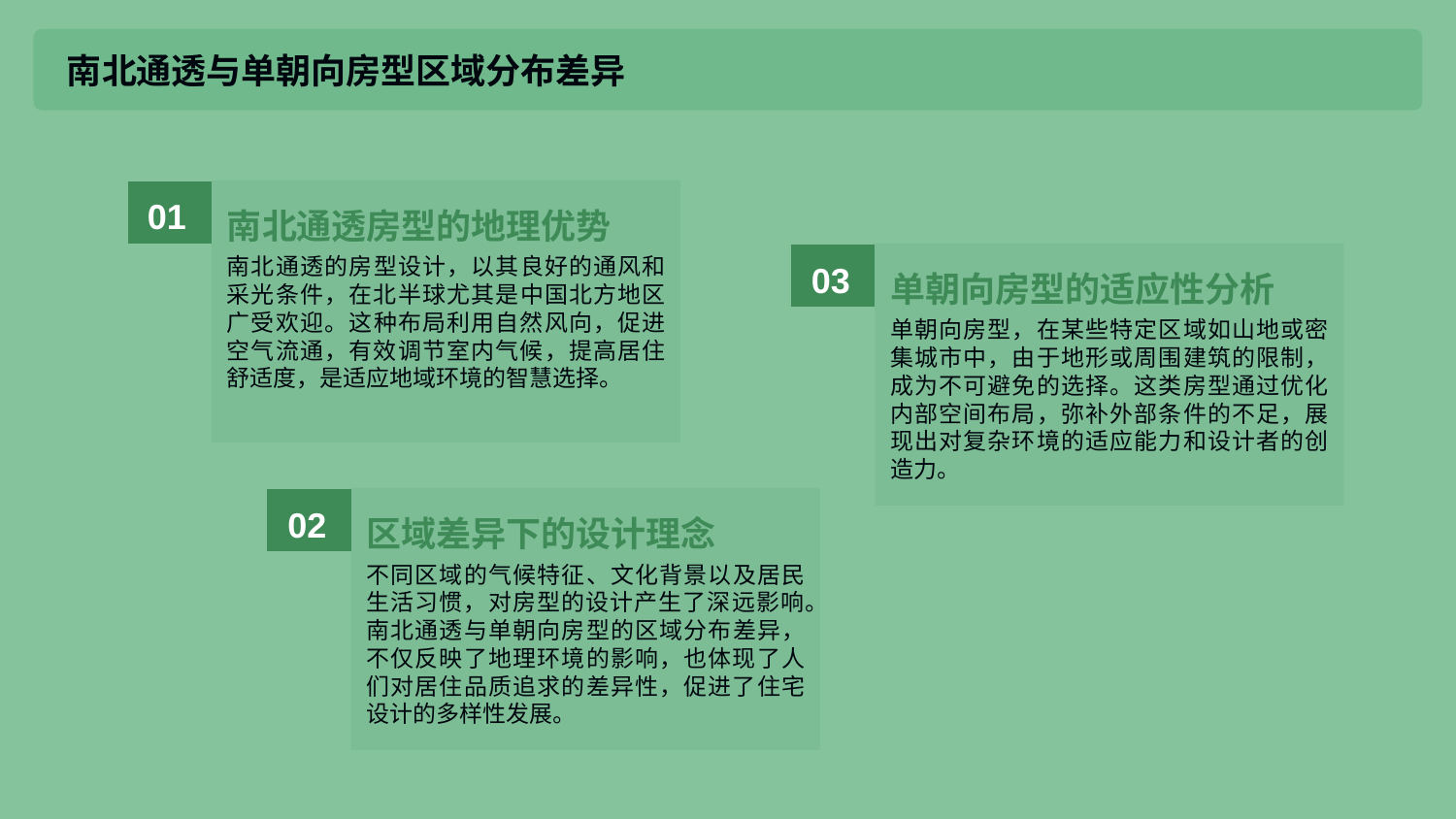

南北通透与单朝向房型区域分布差异
01

南北通透房型的地理优势
南北通透的房型设计，以其良好的通风和采光条件，在北半球尤其是中国北方地区广受欢迎。这种布局利用自然风向，促进空气流通，有效调节室内气候，提高居住舒适度，是适应地域环境的智慧选择。
03

单朝向房型的适应性分析
单朝向房型，在某些特定区域如山地或密集城市中，由于地形或周围建筑的限制，成为不可避免的选择。这类房型通过优化内部空间布局，弥补外部条件的不足，展现出对复杂环境的适应能力和设计者的创造力。
02

区域差异下的设计理念
不同区域的气候特征、文化背景以及居民生活习惯，对房型的设计产生了深远影响。南北通透与单朝向房型的区域分布差异，不仅反映了地理环境的影响，也体现了人们对居住品质追求的差异性，促进了住宅设计的多样性发展。